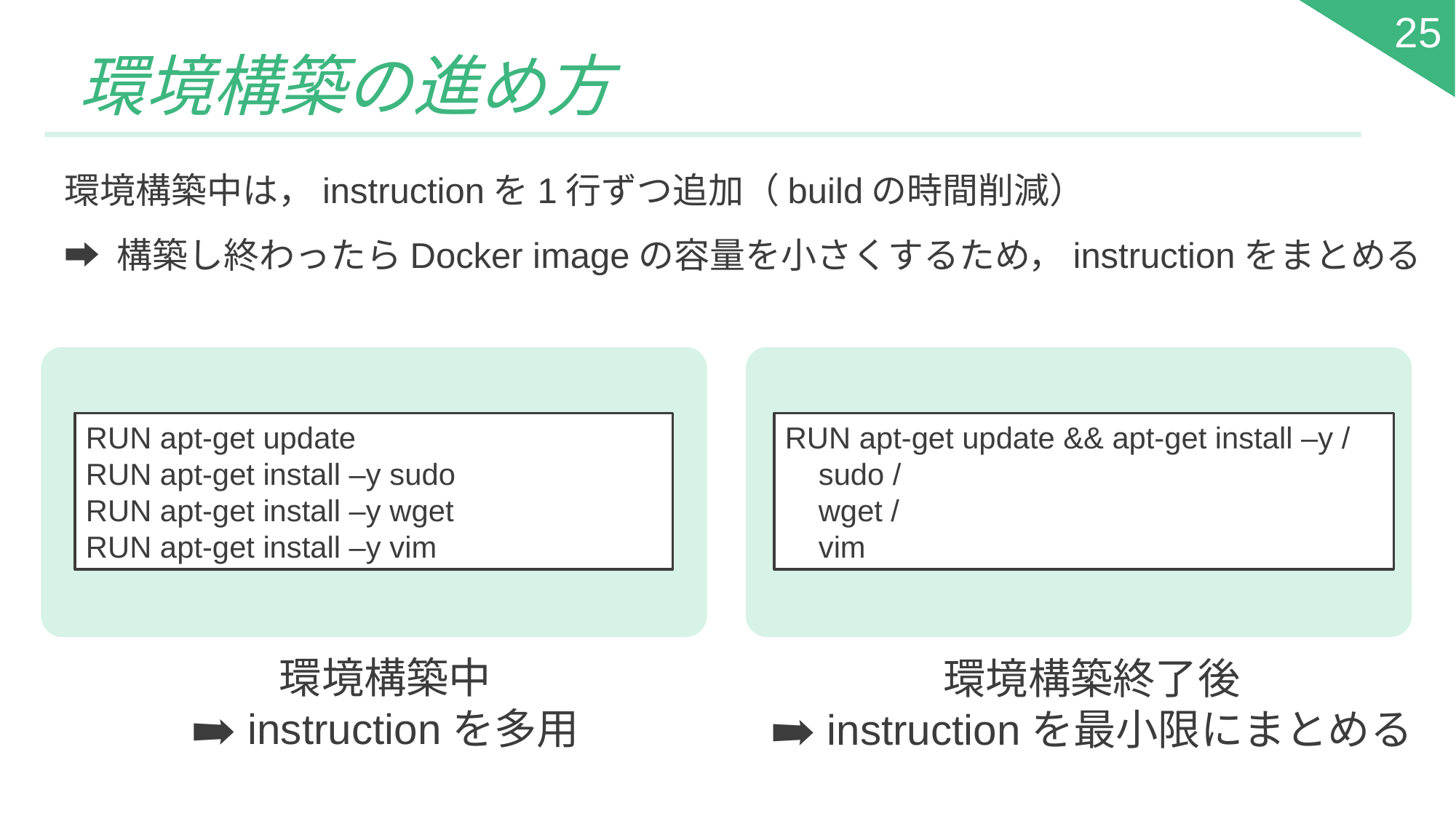

25
# 環境構築の進め方
環境構築中は，instructionを1行ずつ追加（buildの時間削減）
➡ 構築し終わったらDocker imageの容量を小さくするため，instructionをまとめる

RUN apt-get update
RUN apt-get install –y sudo
RUN apt-get install –y wget
RUN apt-get install –y vim
RUN apt-get update && apt-get install –y /
    sudo /
    wget /
    vim
環境構築中
➡ instructionを多用
環境構築終了後
➡ instructionを最小限にまとめる